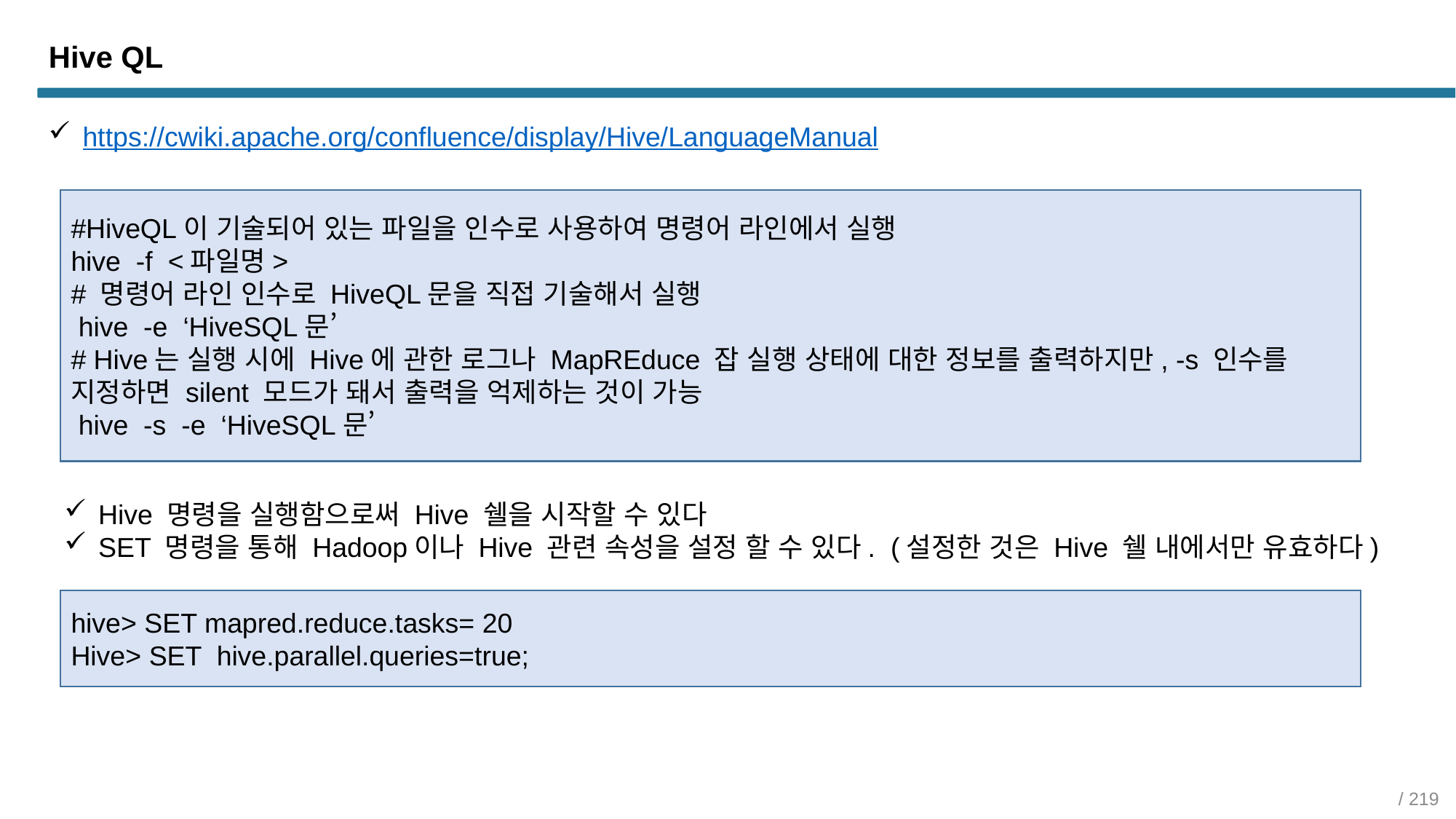

Hive QL
https://cwiki.apache.org/confluence/display/Hive/LanguageManual

#HiveQL이 기술되어 있는 파일을 인수로 사용하여 명령어 라인에서 실행
hive  -f  <파일명>
# 명령어 라인 인수로 HiveQL문을 직접 기술해서 실행
 hive  -e  ‘HiveSQL문’
# Hive는 실행 시에 Hive에 관한 로그나 MapREduce 잡 실행 상태에 대한 정보를 출력하지만, -s 인수를 지정하면 silent 모드가 돼서 출력을 억제하는 것이 가능
 hive  -s  -e  ‘HiveSQL문’
Hive 명령을 실행함으로써 Hive 쉘을 시작할 수 있다
SET 명령을 통해 Hadoop이나 Hive 관련 속성을 설정 할 수 있다.  (설정한 것은 Hive 쉘 내에서만 유효하다)
hive> SET mapred.reduce.tasks= 20
Hive> SET  hive.parallel.queries=true;
/ 219